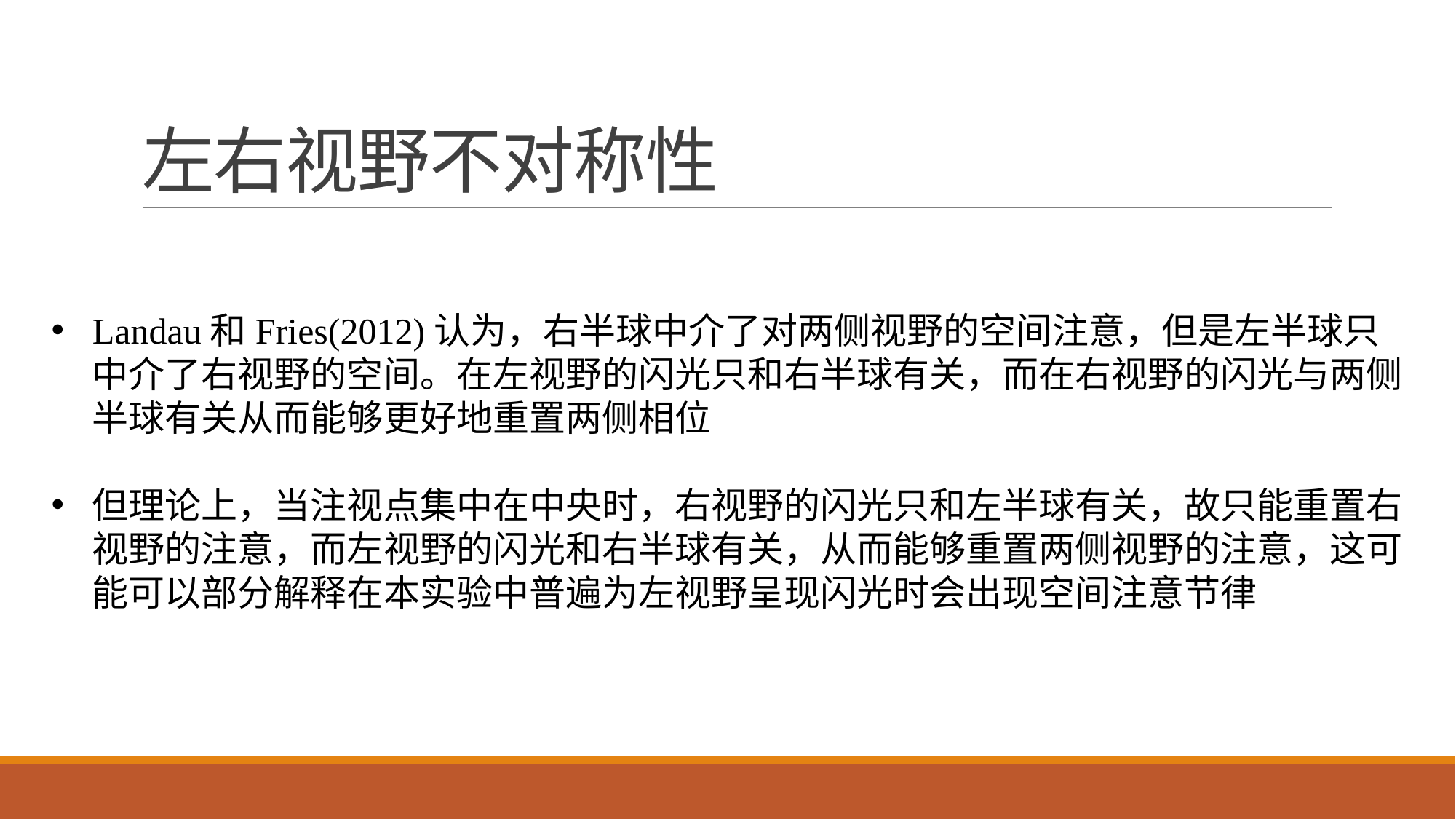

# 左右视野不对称性
Landau和Fries(2012)认为，右半球中介了对两侧视野的空间注意，但是左半球只中介了右视野的空间。在左视野的闪光只和右半球有关，而在右视野的闪光与两侧半球有关从而能够更好地重置两侧相位

但理论上，当注视点集中在中央时，右视野的闪光只和左半球有关，故只能重置右视野的注意，而左视野的闪光和右半球有关，从而能够重置两侧视野的注意，这可能可以部分解释在本实验中普遍为左视野呈现闪光时会出现空间注意节律